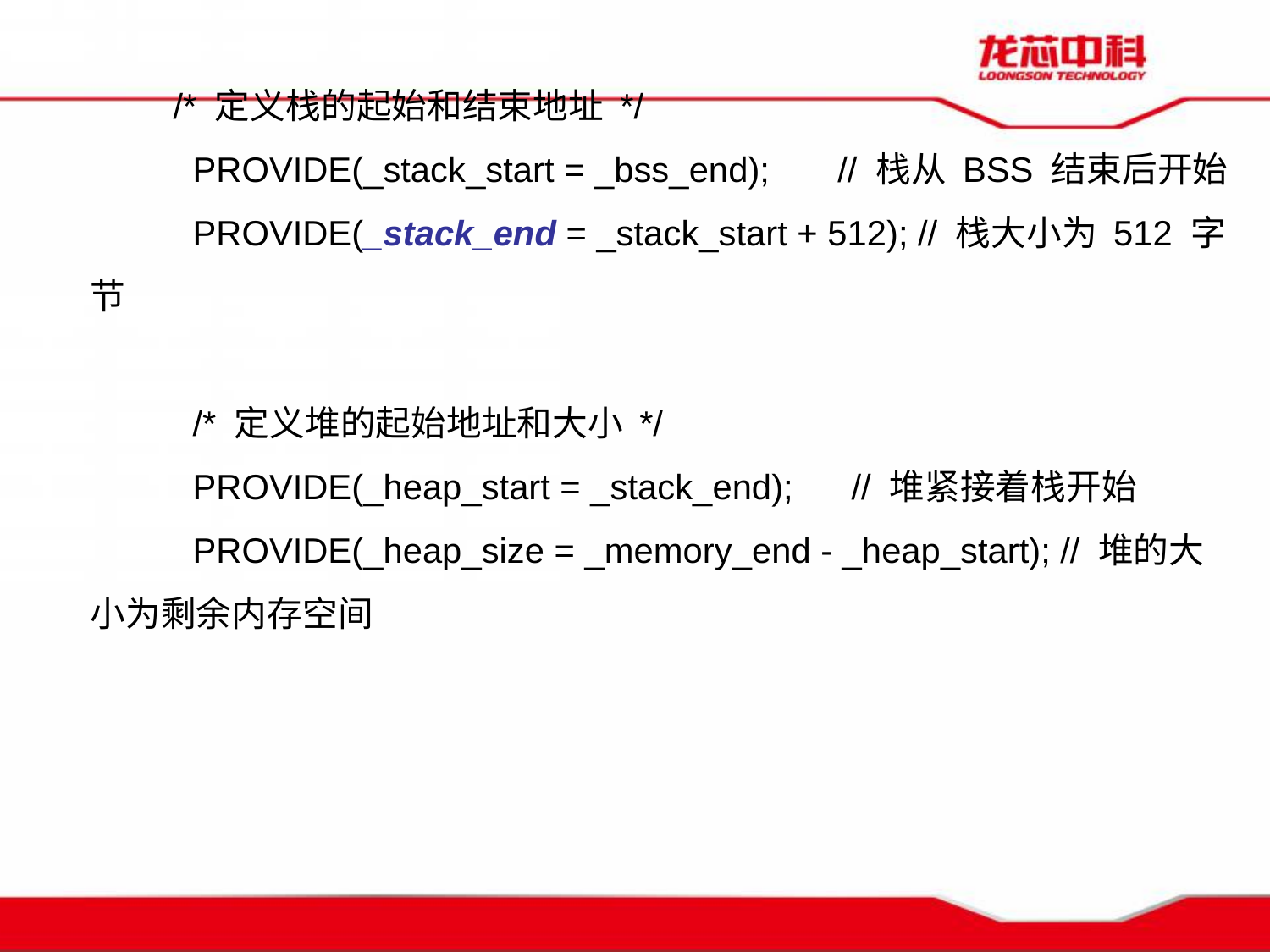

/* 定义栈的起始和结束地址 */
    PROVIDE(_stack_start = _bss_end);       // 栈从 BSS 结束后开始
    PROVIDE(_stack_end = _stack_start + 512); // 栈大小为 512 字节

    /* 定义堆的起始地址和大小 */
    PROVIDE(_heap_start = _stack_end);      // 堆紧接着栈开始
    PROVIDE(_heap_size = _memory_end - _heap_start); // 堆的大小为剩余内存空间